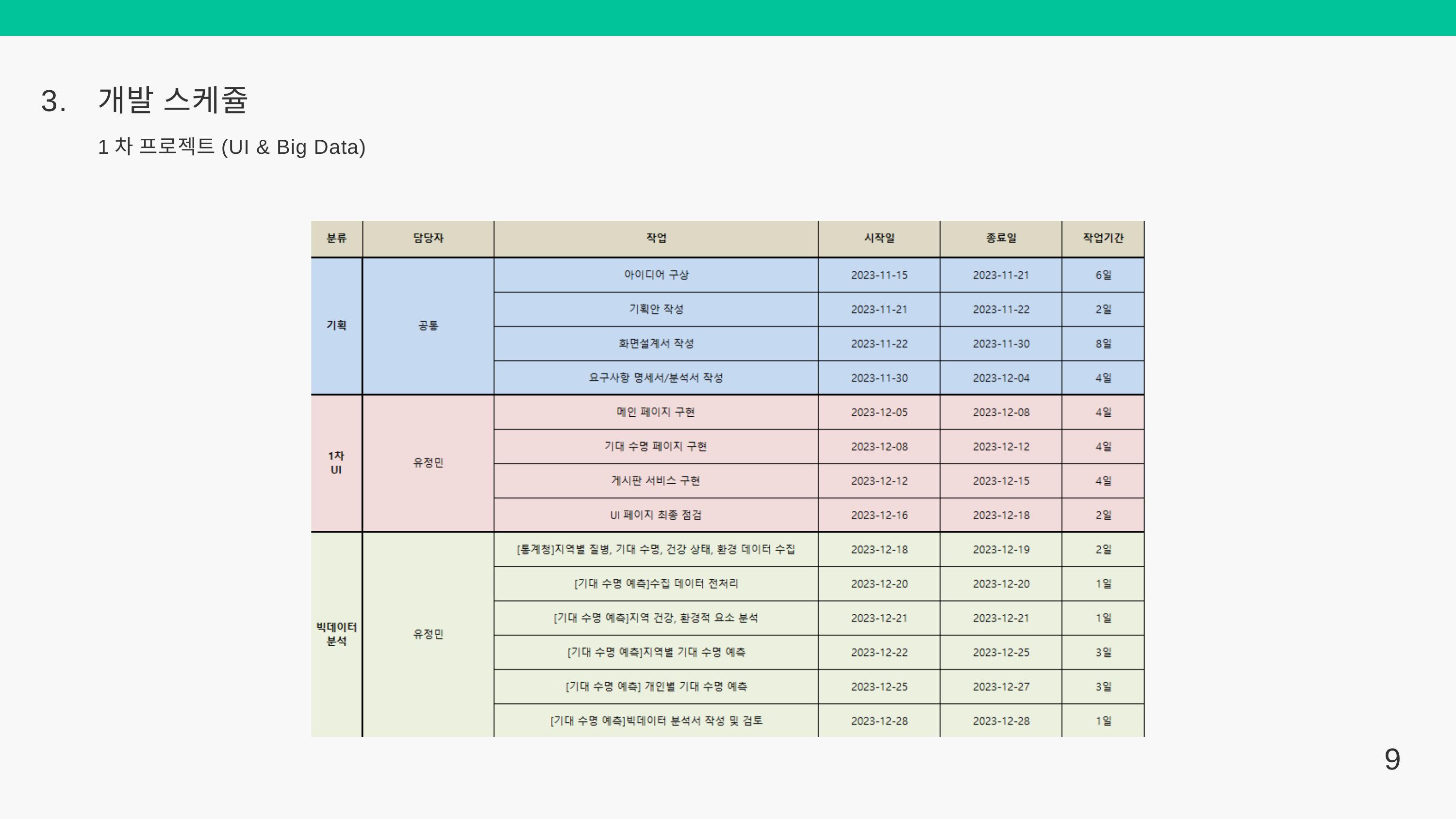

3.
개발 스케쥴
1차 프로젝트(UI & Big Data)

9